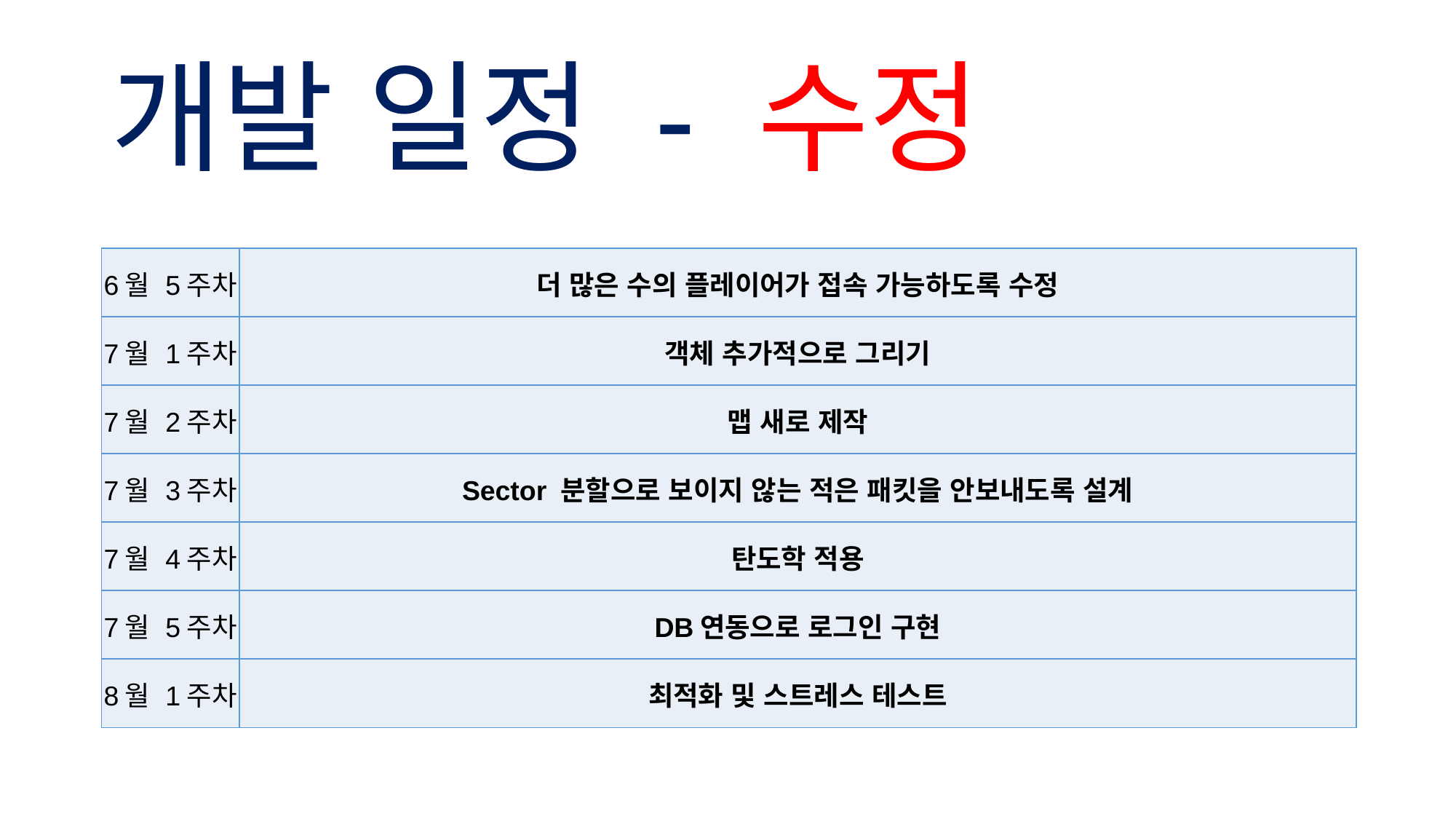

# 개발 일정 - 수정
| 6월 5주차 | 더 많은 수의 플레이어가 접속 가능하도록 수정 |
| --- | --- |
| 7월 1주차 | 객체 추가적으로 그리기 |
| 7월 2주차 | 맵 새로 제작 |
| 7월 3주차 | Sector 분할으로 보이지 않는 적은 패킷을 안보내도록 설계 |
| 7월 4주차 | 탄도학 적용 |
| 7월 5주차 | DB연동으로 로그인 구현 |
| 8월 1주차 | 최적화 및 스트레스 테스트 |